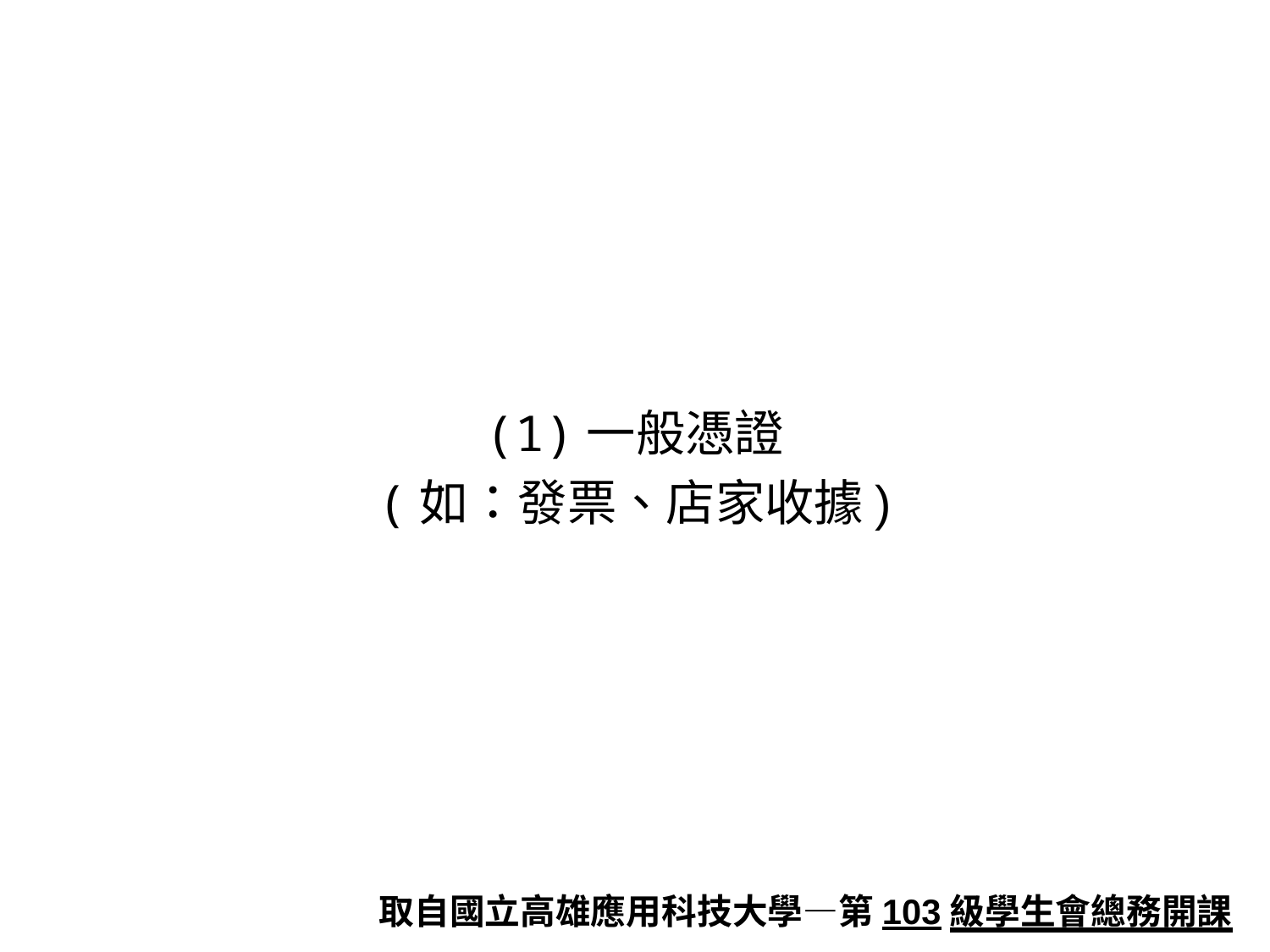

(1)一般憑證
(如：發票、店家收據)
取自國立高雄應用科技大學—第103級學生會總務開課